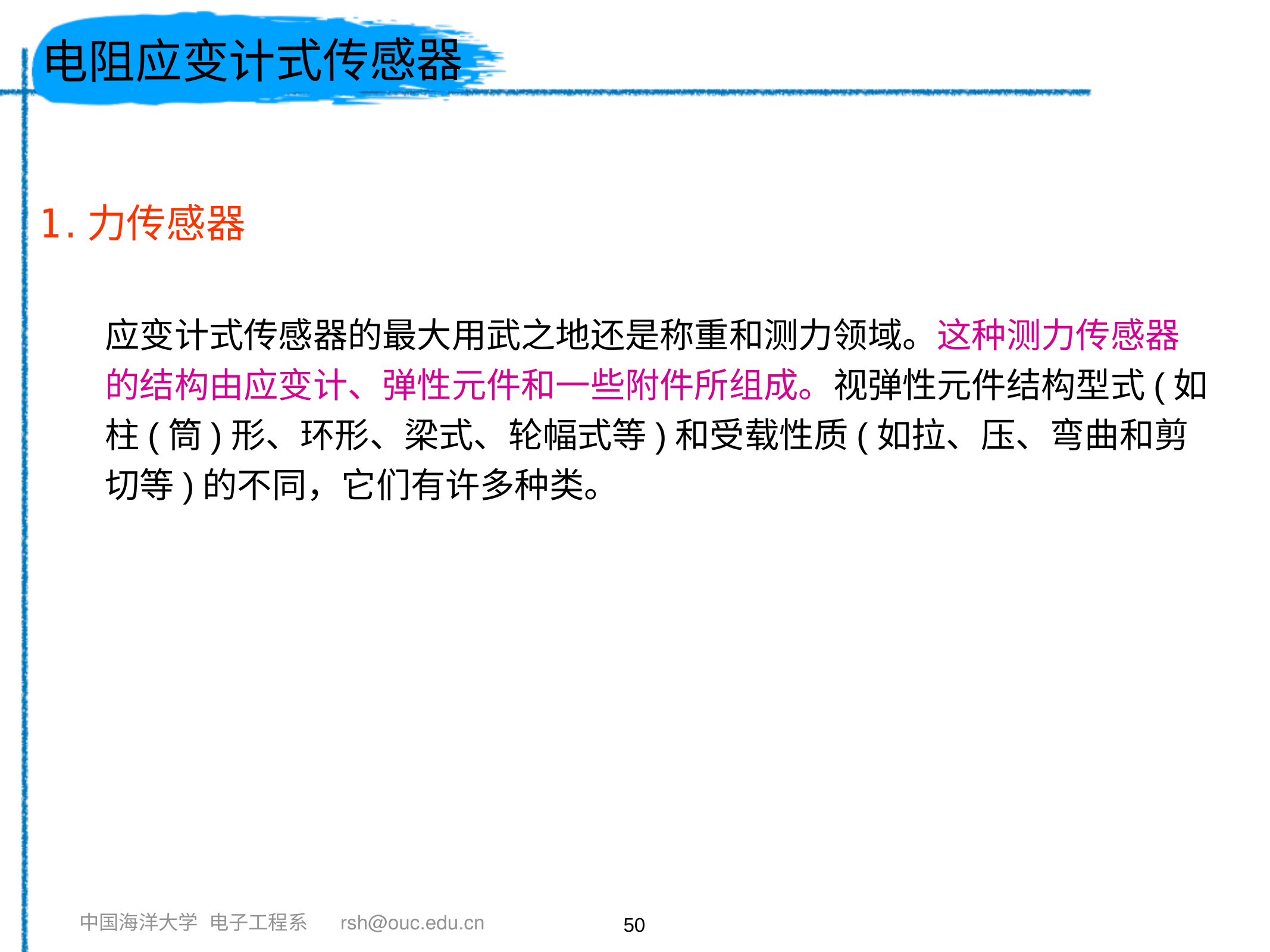

# 电阻应变计式传感器
1.力传感器
应变计式传感器的最大用武之地还是称重和测力领域。这种测力传感器的结构由应变计、弹性元件和一些附件所组成。视弹性元件结构型式(如柱(筒)形、环形、梁式、轮幅式等)和受载性质(如拉、压、弯曲和剪切等)的不同，它们有许多种类。
50